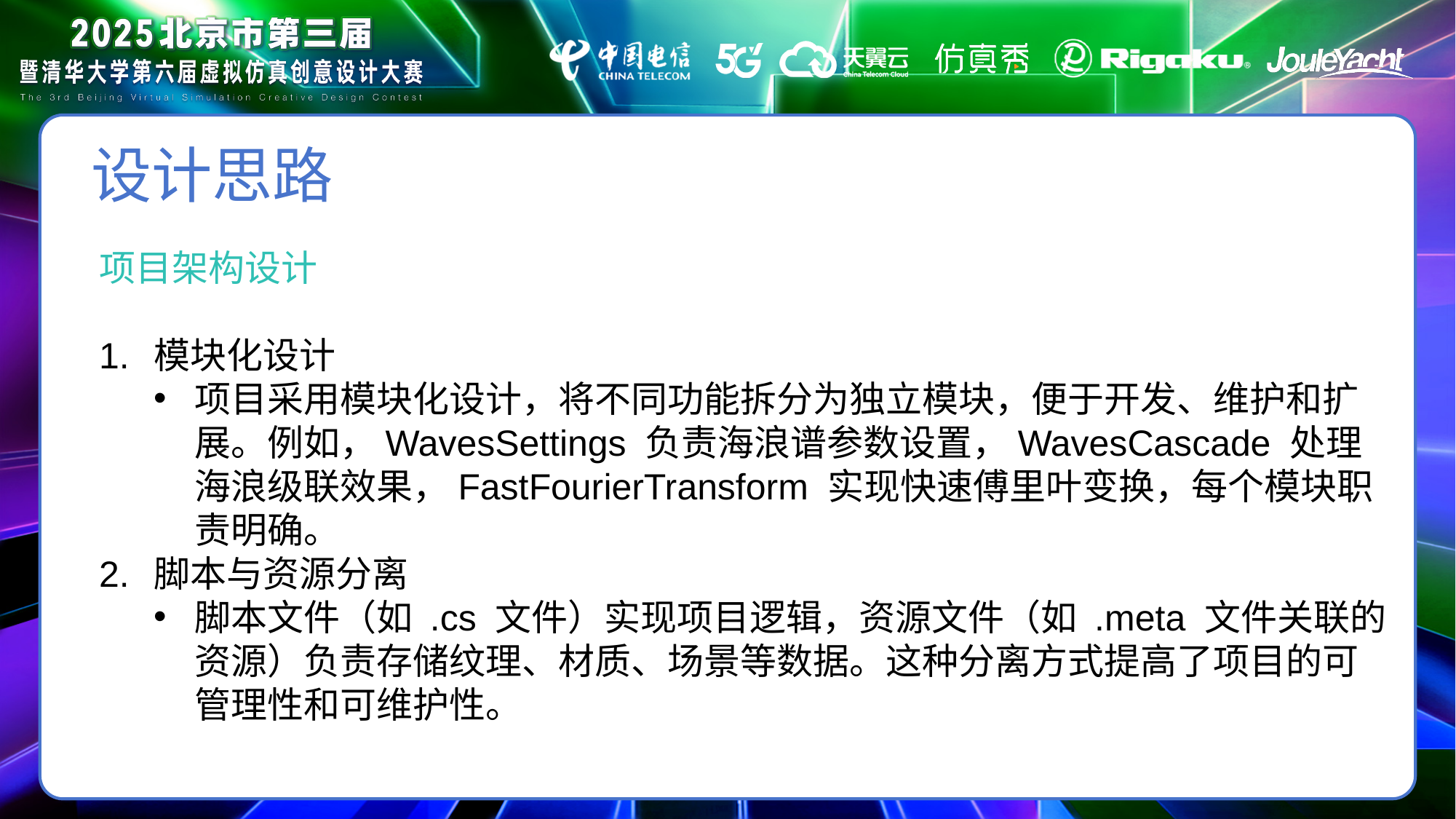

设计思路
项目架构设计

模块化设计
项目采用模块化设计，将不同功能拆分为独立模块，便于开发、维护和扩展。例如，WavesSettings 负责海浪谱参数设置，WavesCascade 处理海浪级联效果，FastFourierTransform 实现快速傅里叶变换，每个模块职责明确。
脚本与资源分离
脚本文件（如 .cs 文件）实现项目逻辑，资源文件（如 .meta 文件关联的资源）负责存储纹理、材质、场景等数据。这种分离方式提高了项目的可管理性和可维护性。